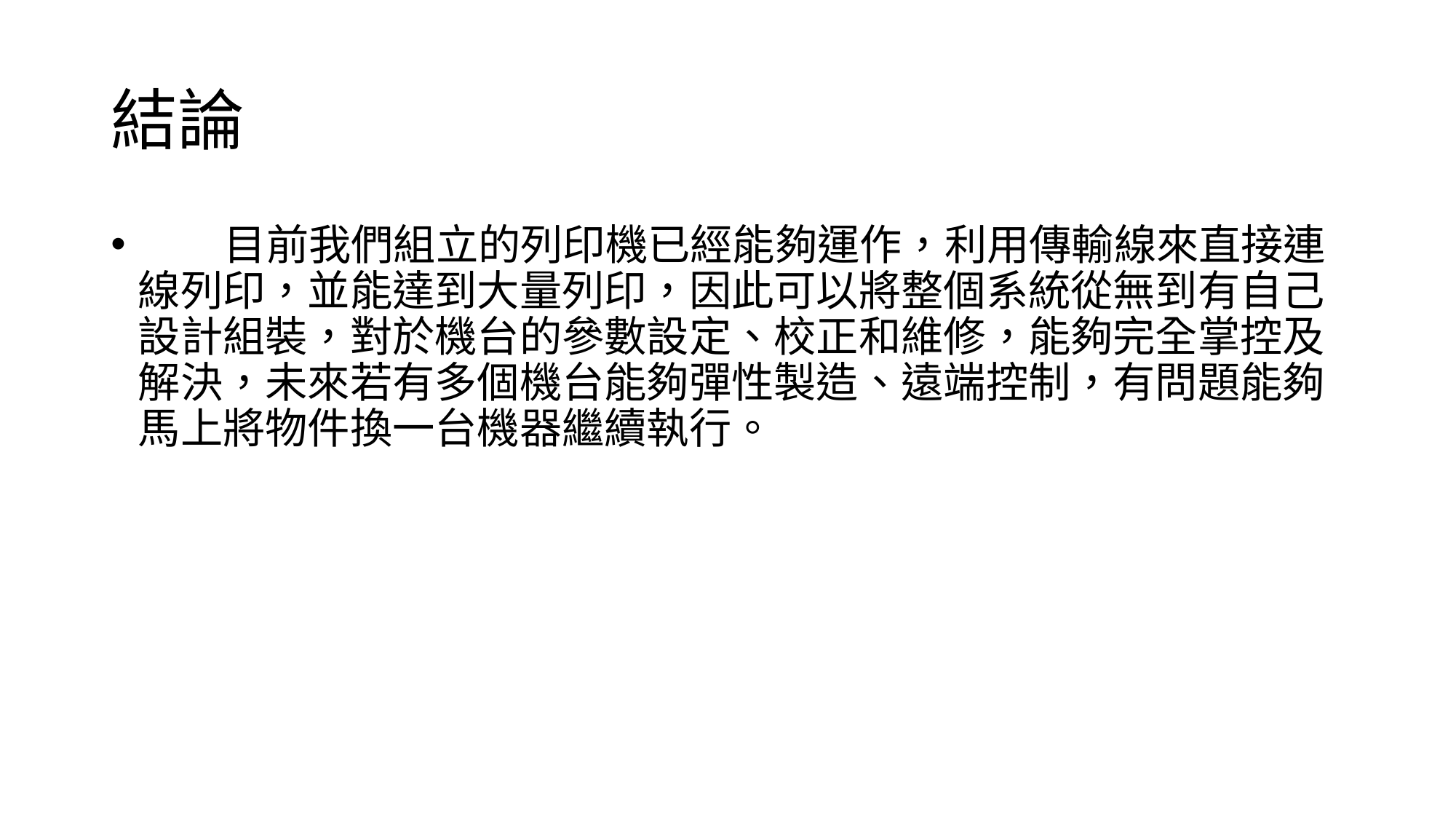

# 結論
        目前我們組立的列印機已經能夠運作，利用傳輸線來直接連線列印，並能達到大量列印，因此可以將整個系統從無到有自己設計組裝，對於機台的參數設定、校正和維修，能夠完全掌控及解決，未來若有多個機台能夠彈性製造、遠端控制，有問題能夠馬上將物件換一台機器繼續執行。